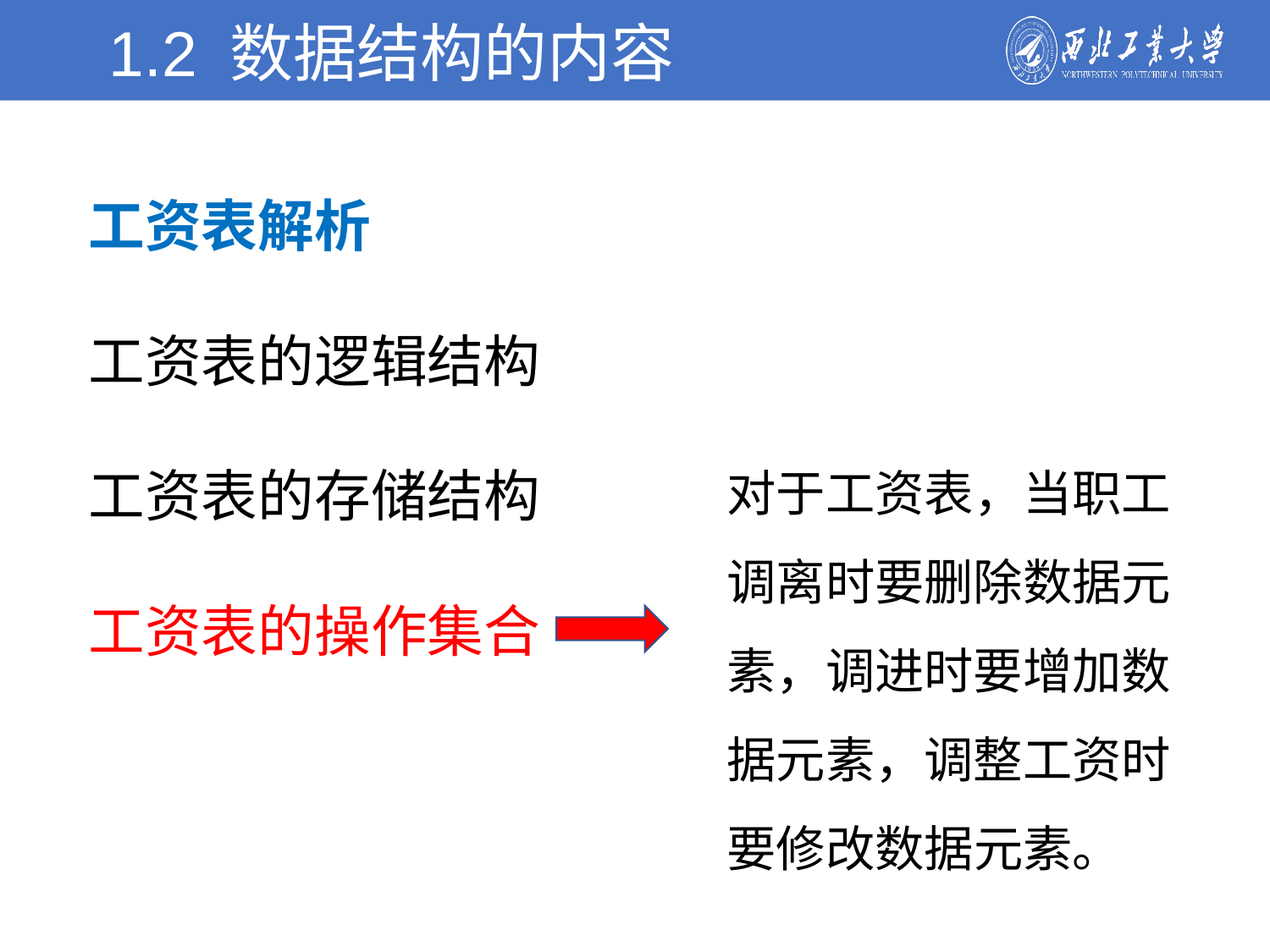

1.2 数据结构的内容
学校简介
工资表解析

工资表的逻辑结构

工资表的存储结构

工资表的操作集合
对于工资表，当职工调离时要删除数据元素，调进时要增加数据元素，调整工资时要修改数据元素。

34